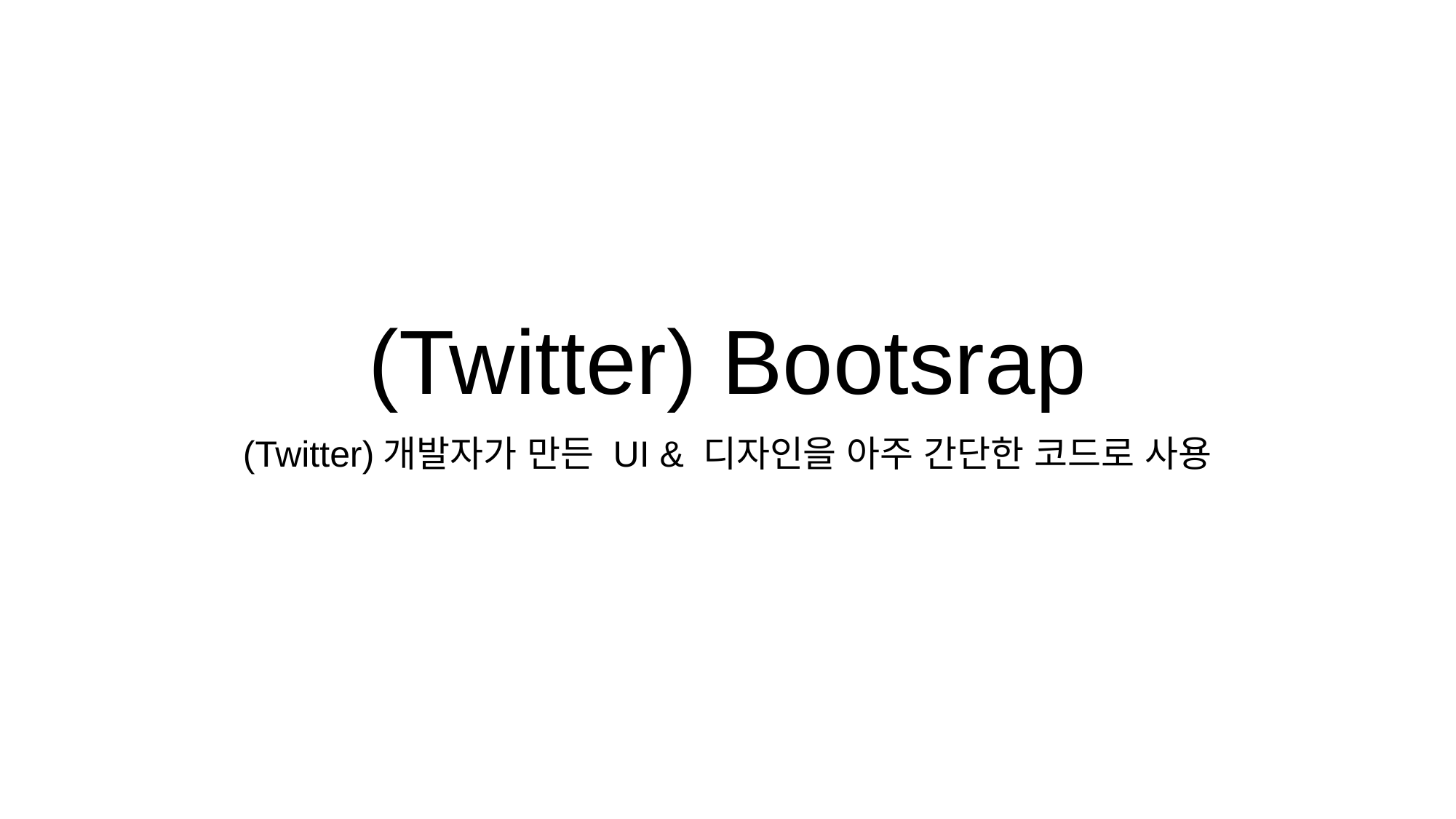

# (Twitter) Bootsrap
(Twitter)개발자가 만든 UI & 디자인을 아주 간단한 코드로 사용